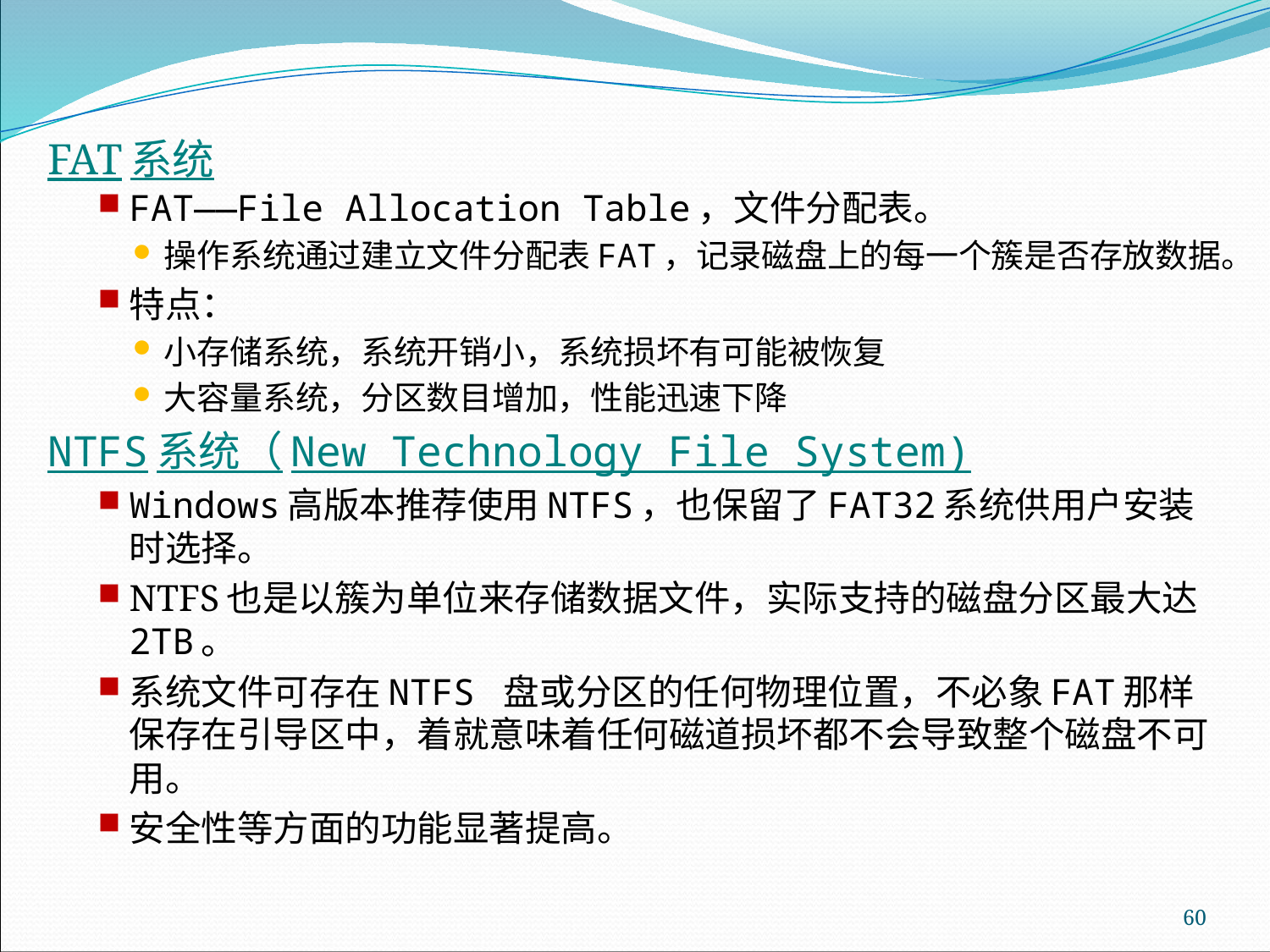

FAT系统
FAT——File Allocation Table，文件分配表。
操作系统通过建立文件分配表FAT，记录磁盘上的每一个簇是否存放数据。
特点：
小存储系统，系统开销小，系统损坏有可能被恢复
大容量系统，分区数目增加，性能迅速下降
NTFS系统（New Technology File System)
Windows高版本推荐使用NTFS，也保留了FAT32系统供用户安装时选择。
NTFS也是以簇为单位来存储数据文件，实际支持的磁盘分区最大达2TB。
系统文件可存在NTFS 盘或分区的任何物理位置，不必象FAT那样保存在引导区中，着就意味着任何磁道损坏都不会导致整个磁盘不可用。
安全性等方面的功能显著提高。

60